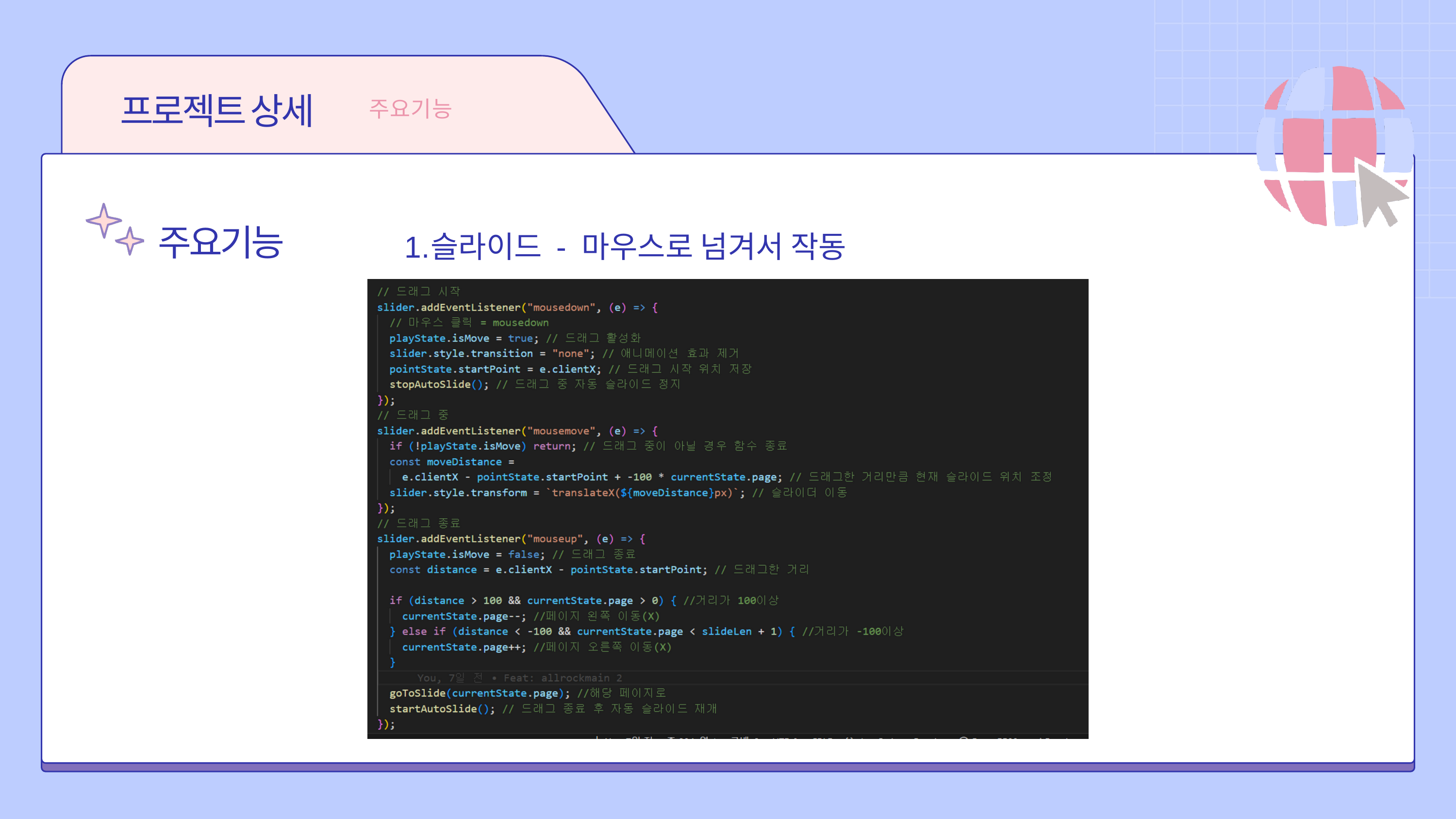

프로젝트 상세
주요기능

주요기능
슬라이드 - 마우스로 넘겨서 작동